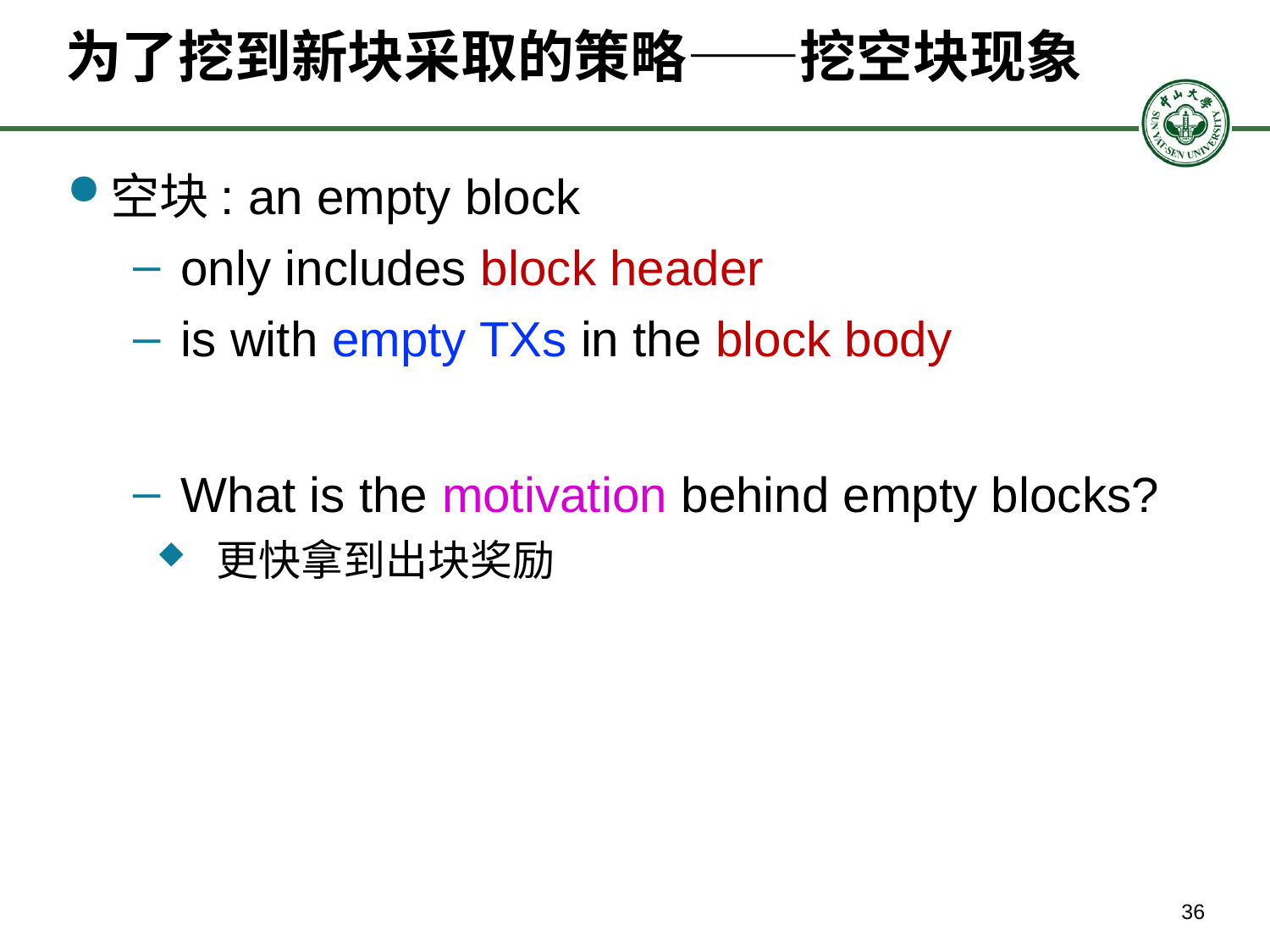

# 为了挖到新块采取的策略——挖空块现象
空块: an empty block
only includes block header
is with empty TXs in the block body

What is the motivation behind empty blocks?
 更快拿到出块奖励